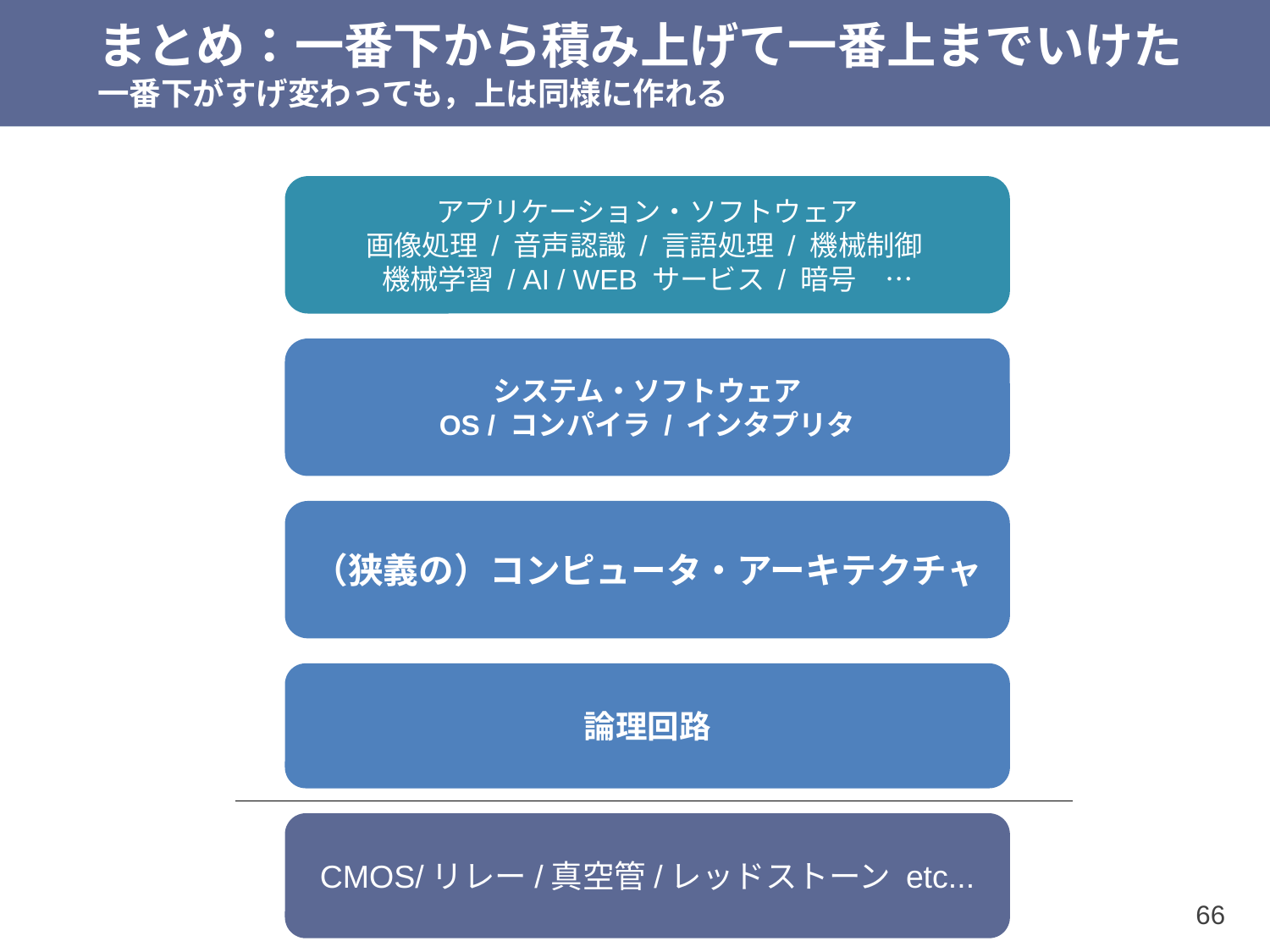

# まとめ：一番下から積み上げて一番上までいけた 一番下がすげ変わっても，上は同様に作れる
アプリケーション・ソフトウェア
画像処理 / 音声認識 / 言語処理 / 機械制御
機械学習 / AI / WEB サービス / 暗号　…
システム・ソフトウェア
OS / コンパイラ / インタプリタ
（狭義の）コンピュータ・アーキテクチャ
論理回路
CMOS/リレー/真空管/レッドストーン etc...